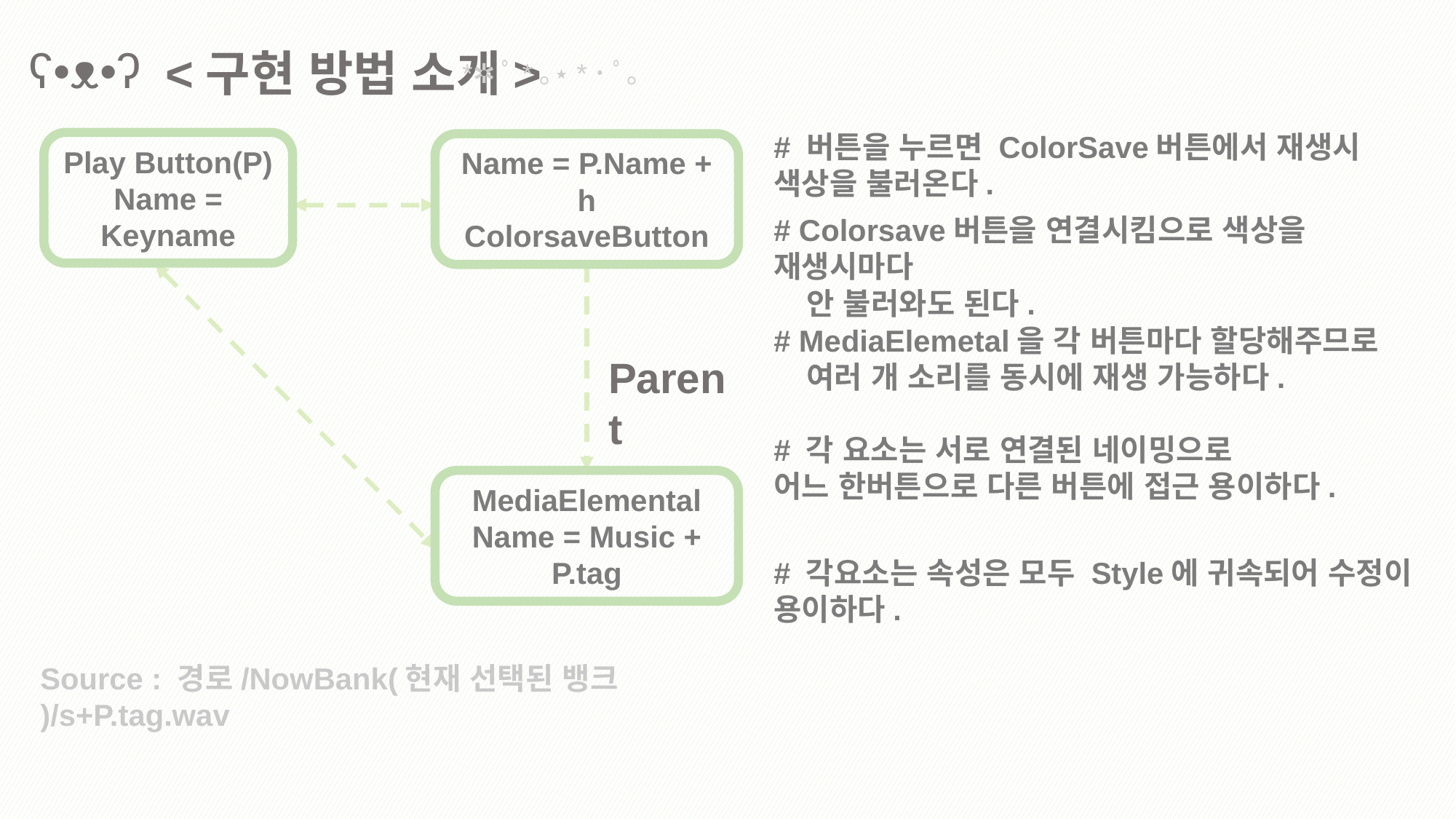

<구현 방법 소개>
ʕ•ᴥ•ʔ
*✲ﾟ*｡⋆*･ ﾟ｡

# 버튼을 누르면 ColorSave버튼에서 재생시 색상을 불러온다.
Play Button(P)
Name = Keyname
Name = P.Name + h
ColorsaveButton

# Colorsave버튼을 연결시킴으로 색상을 재생시마다
   안 불러와도 된다.

# MediaElemetal을 각 버튼마다 할당해주므로
   여러 개 소리를 동시에 재생 가능하다.

Parent
# 각 요소는 서로 연결된 네이밍으로
어느 한버튼으로 다른 버튼에 접근 용이하다.
MediaElemental
Name = Music + P.tag
# 각요소는 속성은 모두 Style에 귀속되어 수정이 용이하다.
Source : 경로/NowBank(현재 선택된 뱅크 )/s+P.tag.wav